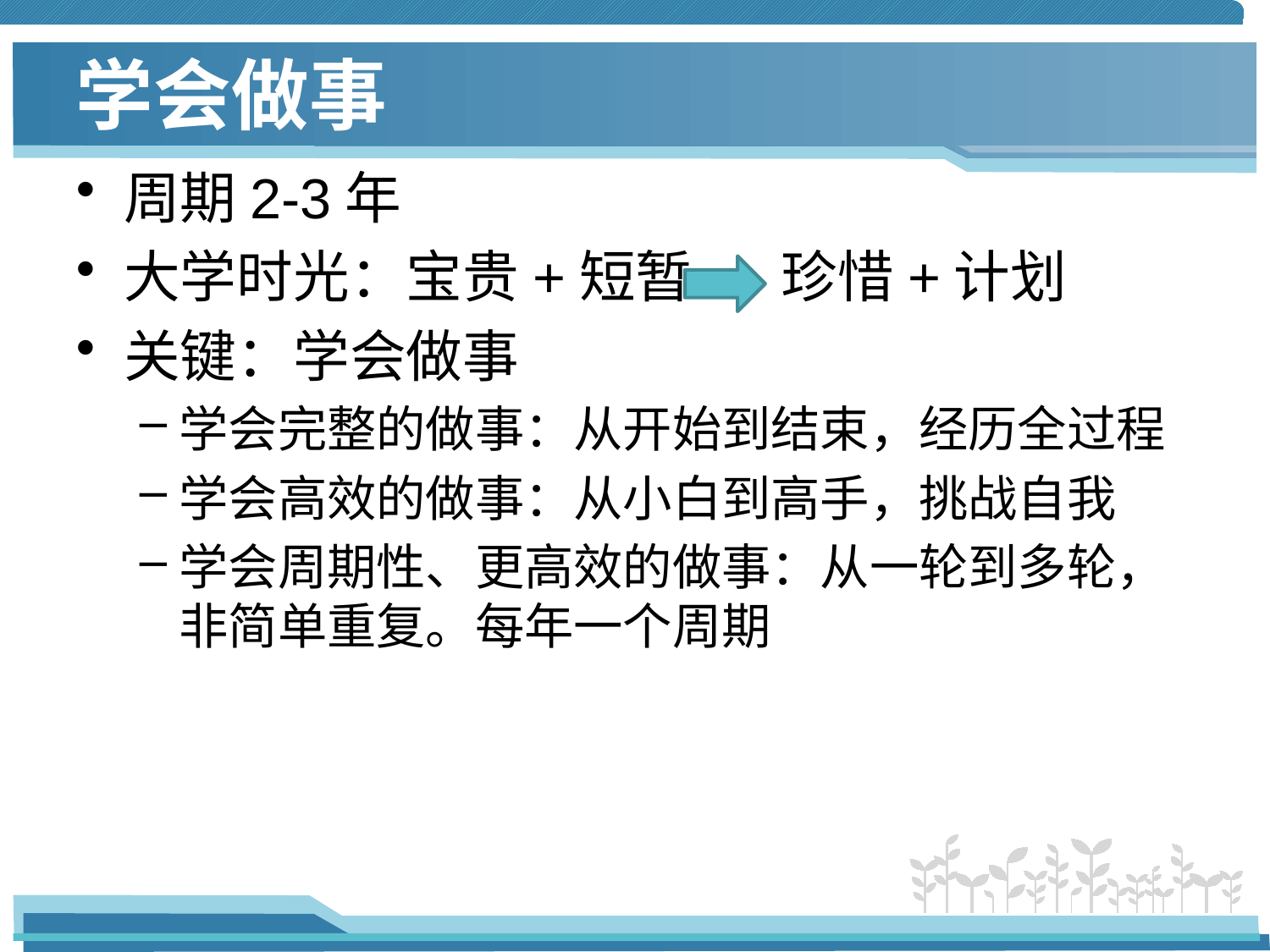

# 学会做事
周期2-3年
大学时光：宝贵+短暂       珍惜+计划
关键：学会做事
学会完整的做事：从开始到结束，经历全过程
学会高效的做事：从小白到高手，挑战自我
学会周期性、更高效的做事：从一轮到多轮，非简单重复。每年一个周期